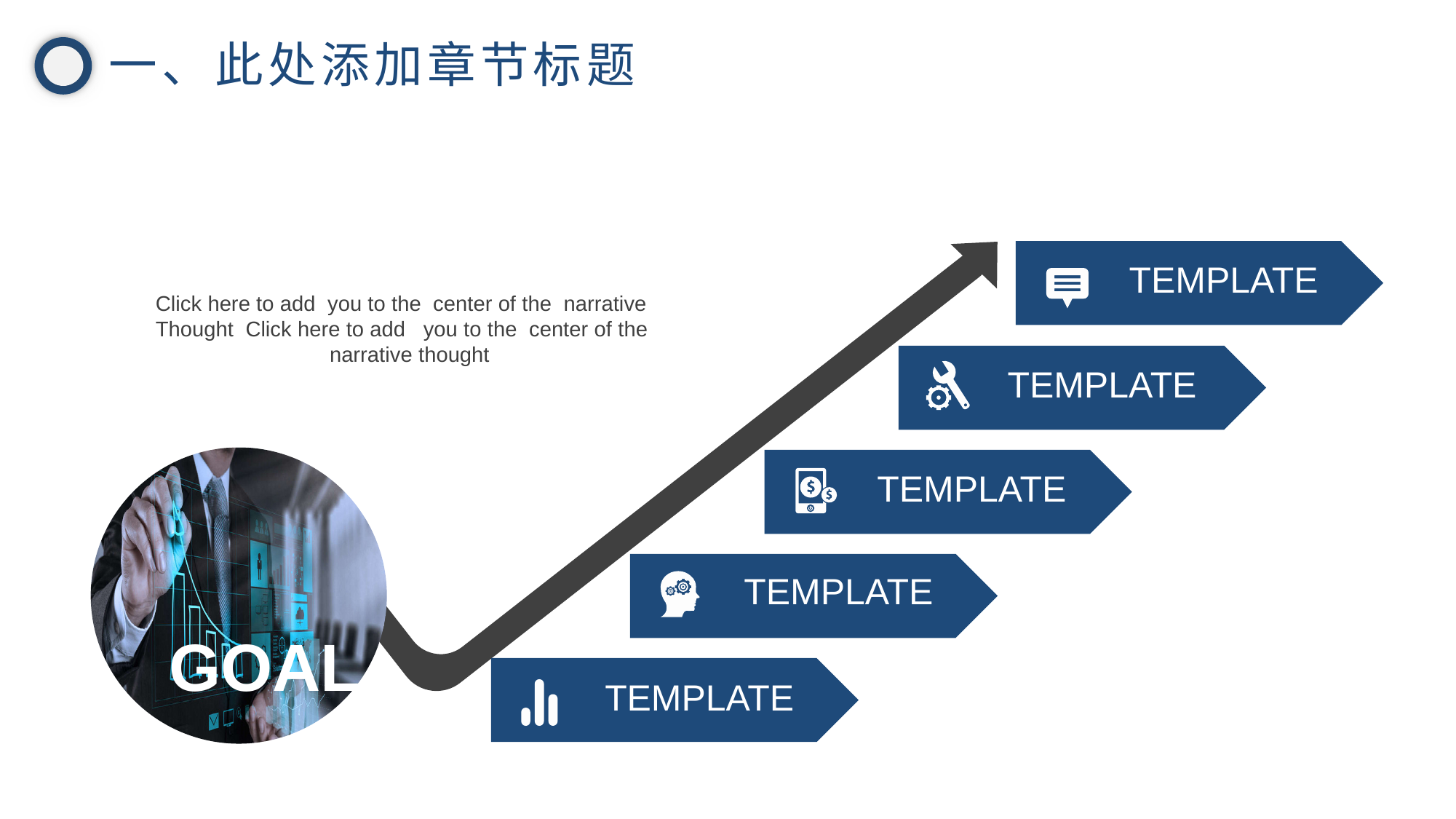

一、此处添加章节标题

Click here to add  you to the  center of the  narrative
Thought  Click here to add   you to the  center of the
                             narrative thought

TEMPLATE

TEMPLATE

TEMPLATE

TEMPLATE

  GOAL

TEMPLATE